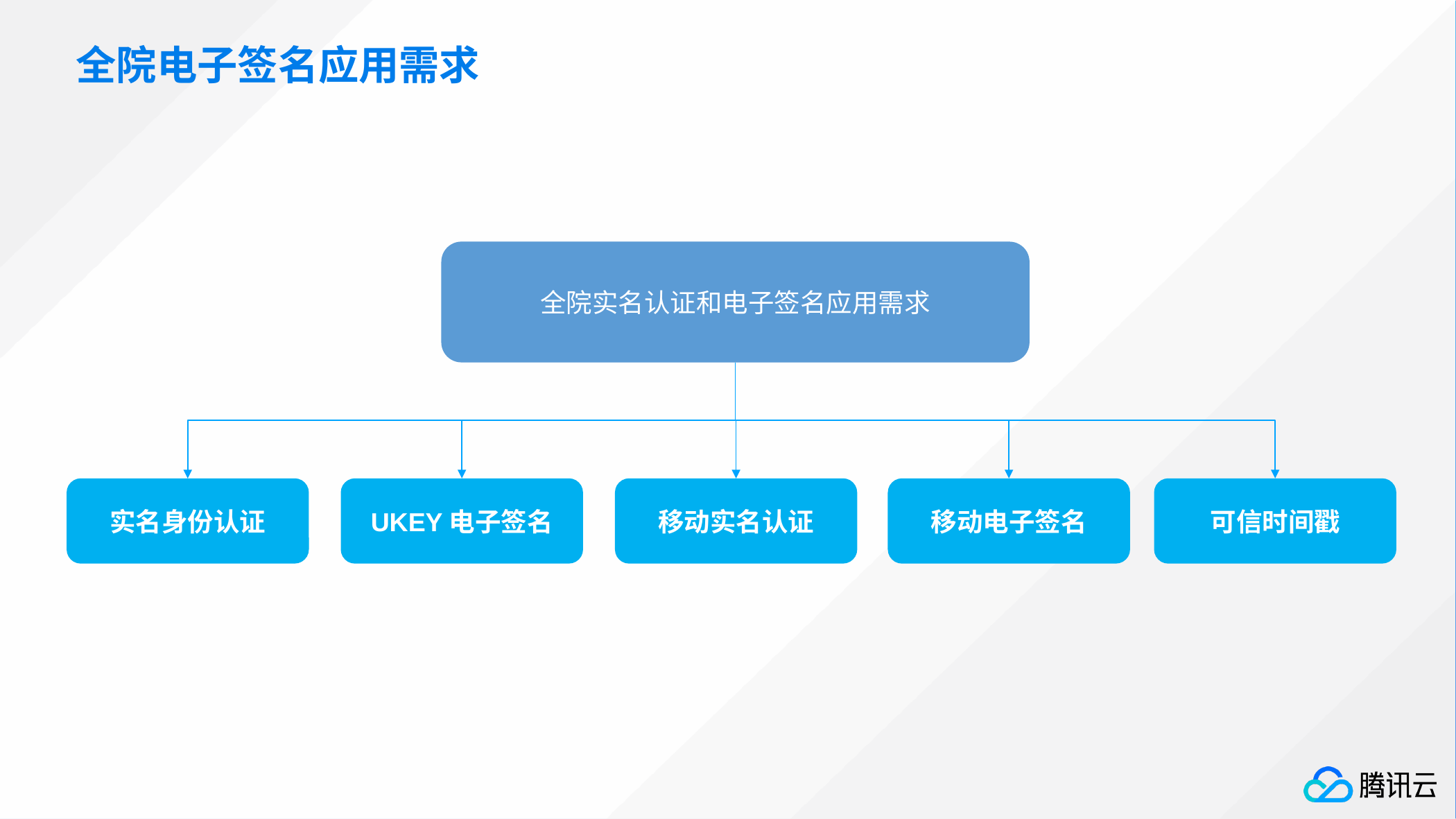

全院电子签名应用需求
全院实名认证和电子签名应用需求

实名身份认证
UKEY电子签名
移动实名认证
移动电子签名
可信时间戳